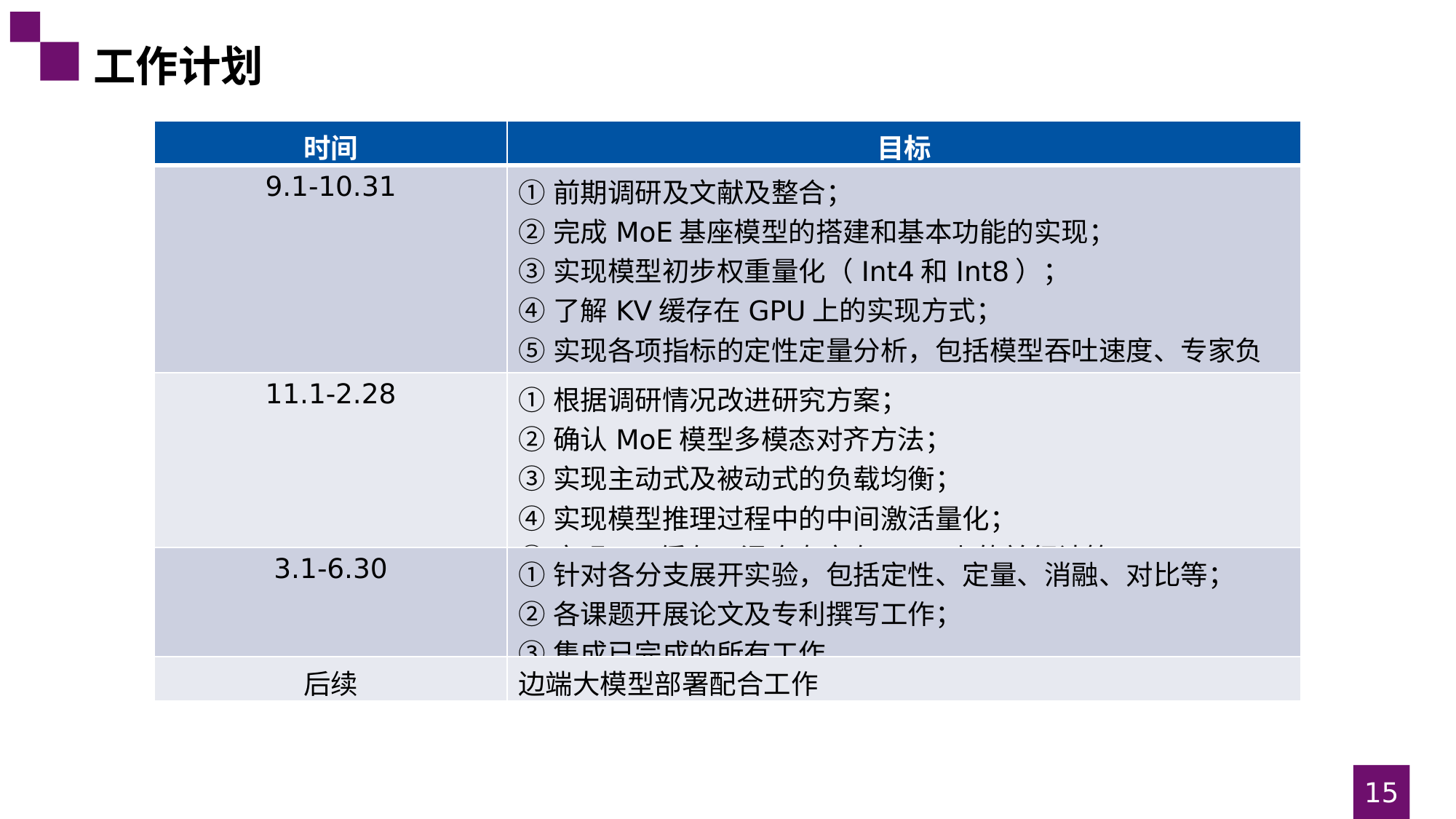

工作计划

| 时间 | 目标 |
| --- | --- |
| 9.1-10.31 | ①前期调研及文献及整合； ②完成MoE基座模型的搭建和基本功能的实现； ③实现模型初步权重量化（Int4和Int8）； ④了解KV缓存在GPU上的实现方式； ⑤实现各项指标的定性定量分析，包括模型吞吐速度、专家负载情况、模型压缩率、量化损失等 |
| 11.1-2.28 | ①根据调研情况改进研究方案； ②确认MoE模型多模态对齐方法； ③实现主动式及被动式的负载均衡； ④实现模型推理过程中的中间激活量化； ⑤实现KV缓存、混合专家在GPU上的并行计算 |
| 3.1-6.30 | ①针对各分支展开实验，包括定性、定量、消融、对比等； ②各课题开展论文及专利撰写工作； ③集成已完成的所有工作 |
| 后续 | 边端大模型部署配合工作 |

15